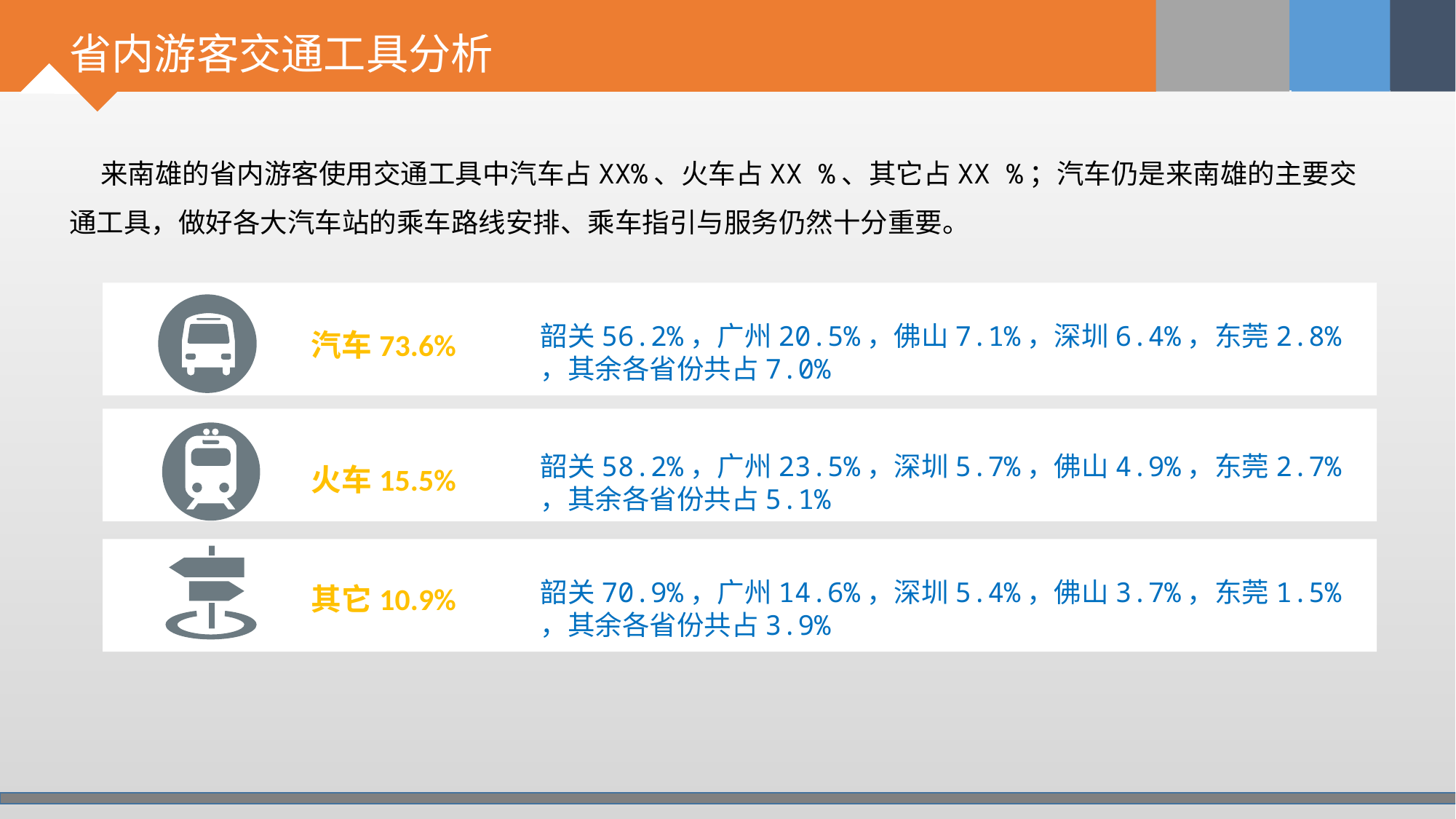

# 省内游客交通工具分析
    来南雄的省内游客使用交通工具中汽车占XX%、火车占XX %、其它占XX %；汽车仍是来南雄的主要交通工具，做好各大汽车站的乘车路线安排、乘车指引与服务仍然十分重要。

韶关56.2%，广州20.5%，佛山7.1%，深圳6.4%，东莞2.8% ，其余各省份共占7.0%
汽车73.6%

韶关58.2%，广州23.5%，深圳5.7%，佛山4.9%，东莞2.7% ，其余各省份共占5.1%
火车15.5%

韶关70.9%，广州14.6%，深圳5.4%，佛山3.7%，东莞1.5% ，其余各省份共占3.9%
其它10.9%